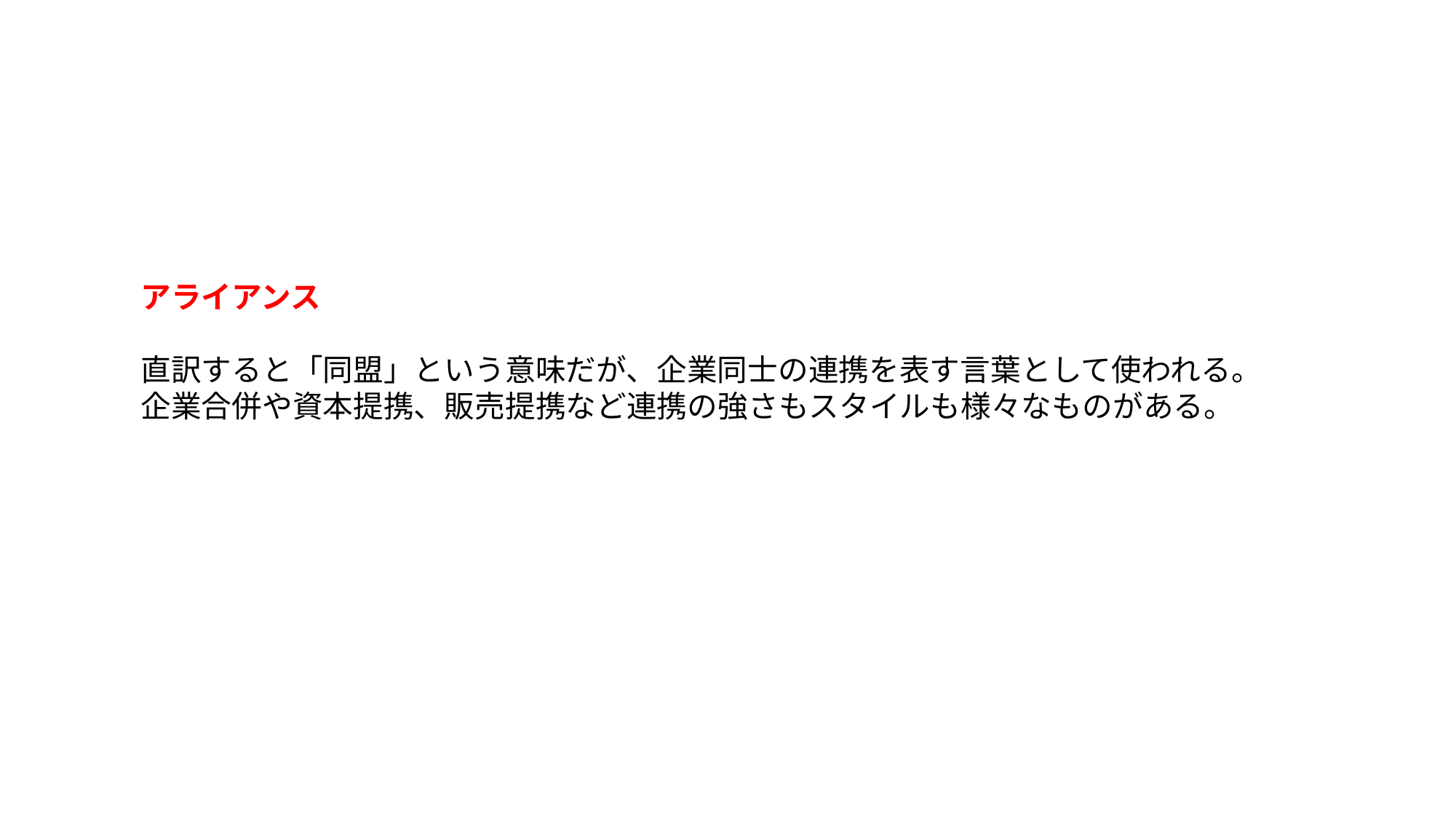

アライアンス

直訳すると「同盟」という意味だが、企業同士の連携を表す言葉として使われる。
企業合併や資本提携、販売提携など連携の強さもスタイルも様々なものがある。